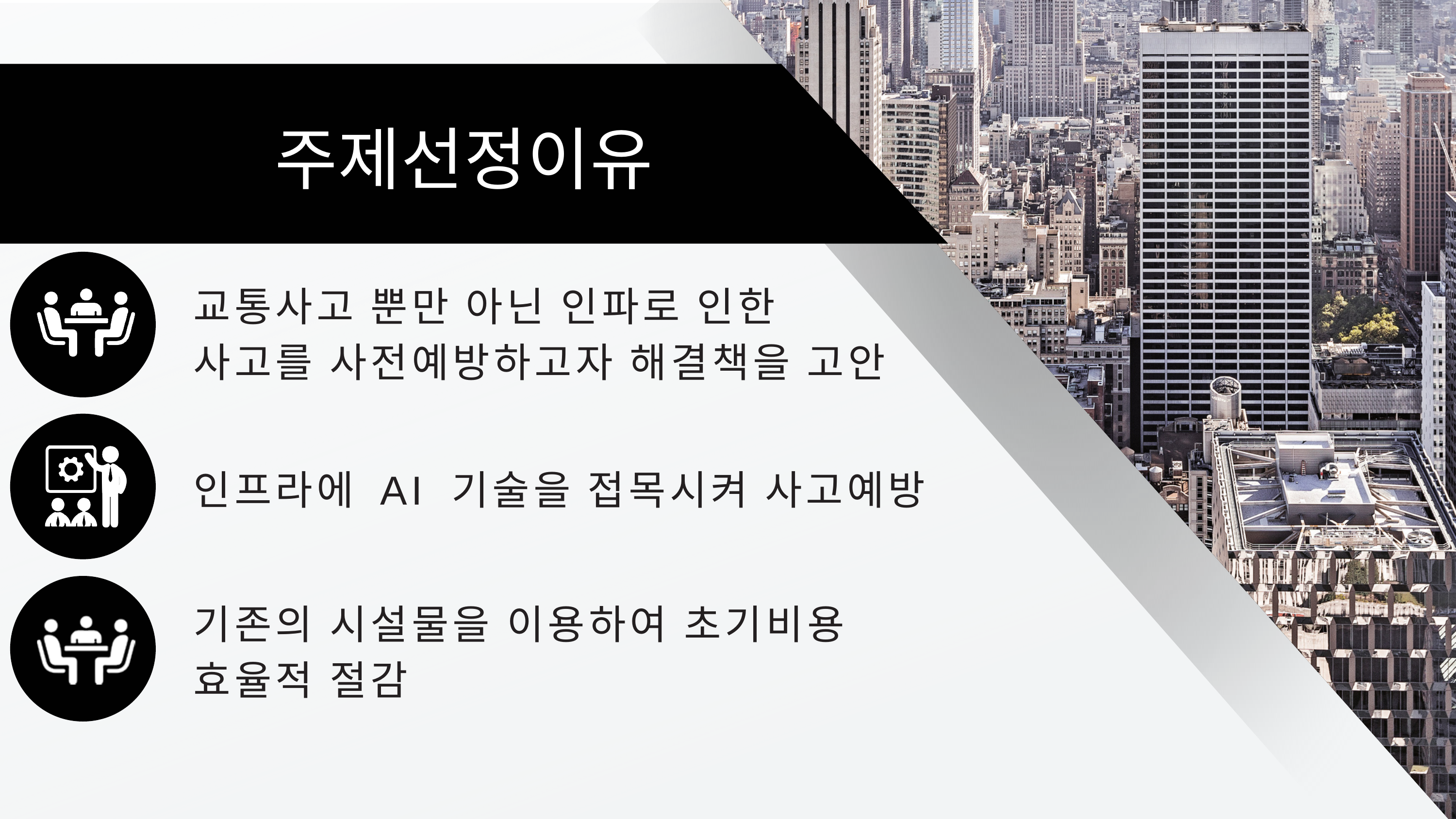

주제선정이유

교통사고 뿐만 아닌 인파로 인한
사고를 사전예방하고자 해결책을 고안

인프라에 AI 기술을 접목시켜 사고예방

기존의 시설물을 이용하여 초기비용
효율적 절감